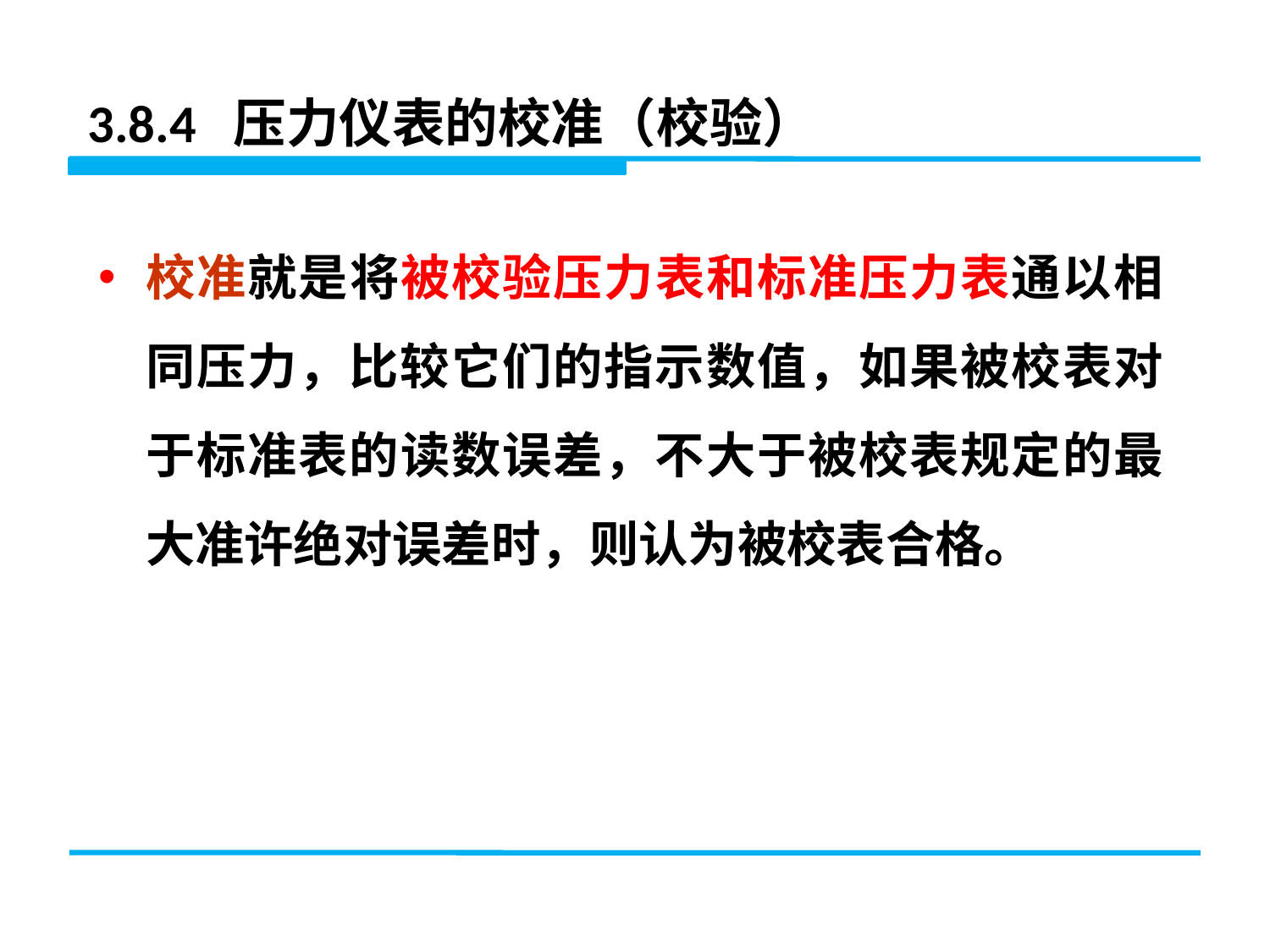

# 3.8.4  压力仪表的校准（校验）
校准就是将被校验压力表和标准压力表通以相同压力，比较它们的指示数值，如果被校表对于标准表的读数误差，不大于被校表规定的最大准许绝对误差时，则认为被校表合格。